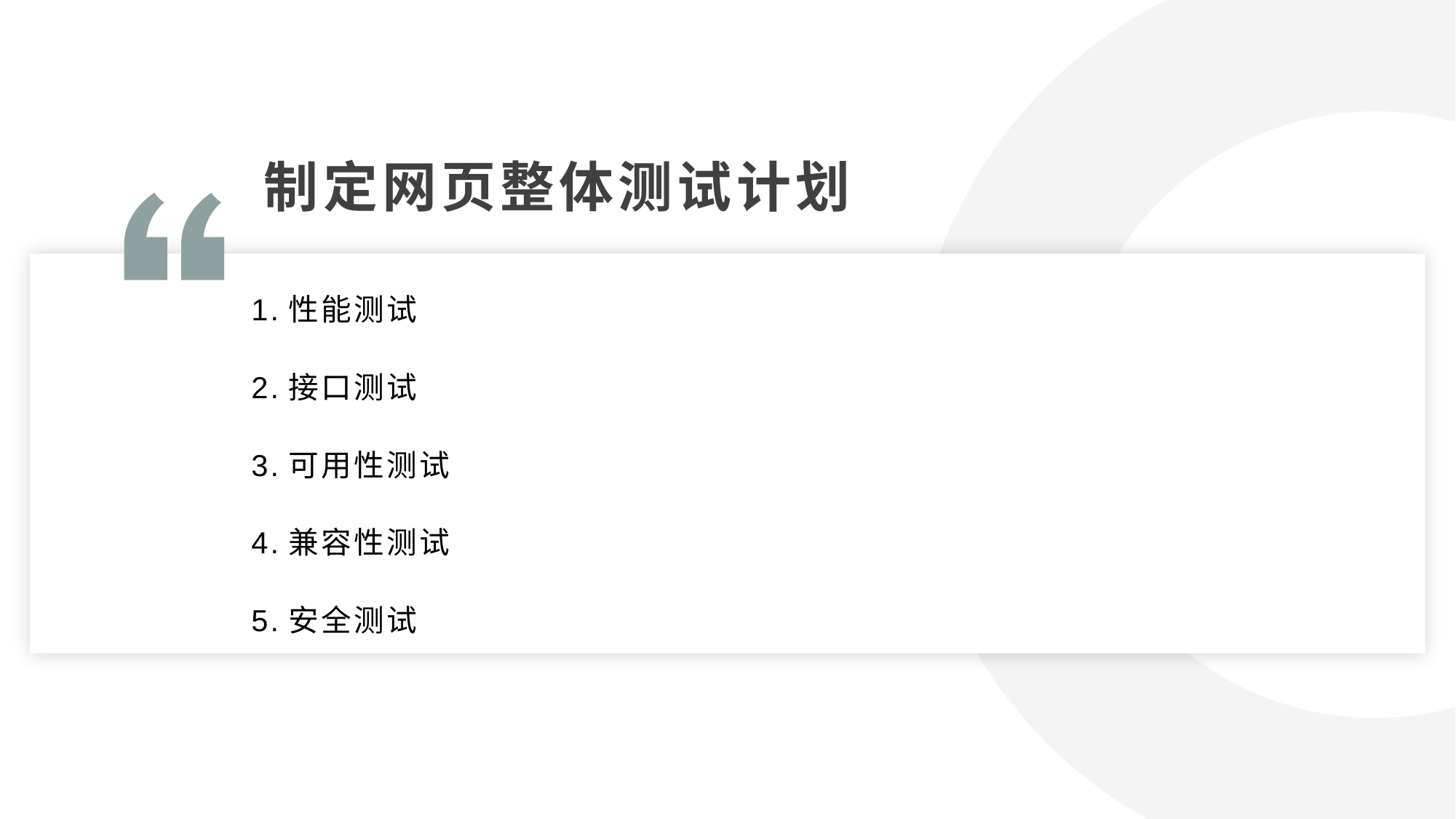

制定网页整体测试计划

1.性能测试
2.接口测试
3.可用性测试
4.兼容性测试
5.安全测试